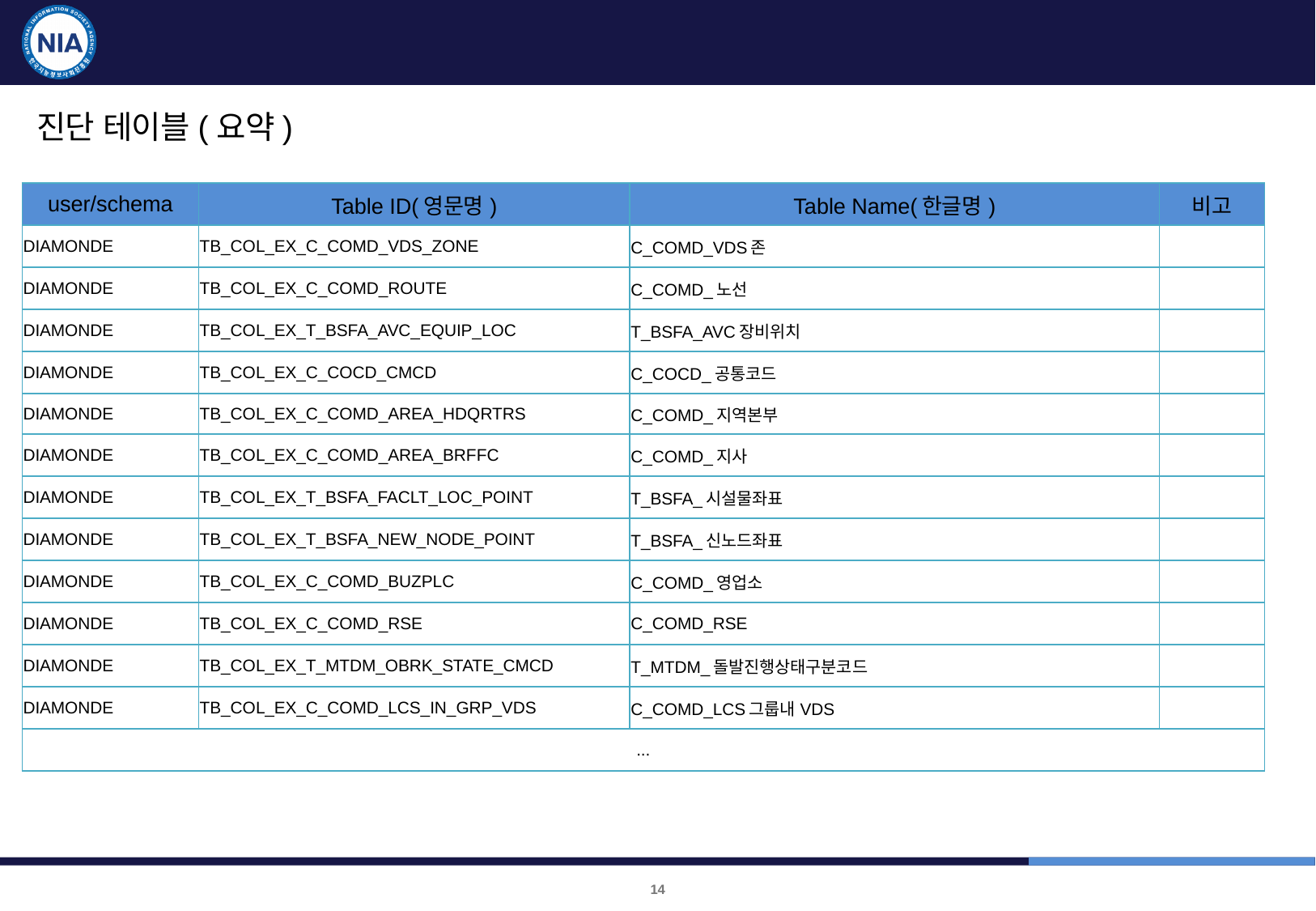

품질진단 대상 및 항목 : 교통플랫폼
진단 테이블(요약)
| user/schema | Table ID(영문명) | Table Name(한글명) | 비고 |
| --- | --- | --- | --- |
| DIAMONDE | TB\_COL\_EX\_C\_COMD\_VDS\_ZONE | C\_COMD\_VDS존 |  |
| DIAMONDE | TB\_COL\_EX\_C\_COMD\_ROUTE | C\_COMD\_노선 |  |
| DIAMONDE | TB\_COL\_EX\_T\_BSFA\_AVC\_EQUIP\_LOC | T\_BSFA\_AVC장비위치 |  |
| DIAMONDE | TB\_COL\_EX\_C\_COCD\_CMCD | C\_COCD\_공통코드 |  |
| DIAMONDE | TB\_COL\_EX\_C\_COMD\_AREA\_HDQRTRS | C\_COMD\_지역본부 |  |
| DIAMONDE | TB\_COL\_EX\_C\_COMD\_AREA\_BRFFC | C\_COMD\_지사 |  |
| DIAMONDE | TB\_COL\_EX\_T\_BSFA\_FACLT\_LOC\_POINT | T\_BSFA\_시설물좌표 |  |
| DIAMONDE | TB\_COL\_EX\_T\_BSFA\_NEW\_NODE\_POINT | T\_BSFA\_신노드좌표 |  |
| DIAMONDE | TB\_COL\_EX\_C\_COMD\_BUZPLC | C\_COMD\_영업소 |  |
| DIAMONDE | TB\_COL\_EX\_C\_COMD\_RSE | C\_COMD\_RSE |  |
| DIAMONDE | TB\_COL\_EX\_T\_MTDM\_OBRK\_STATE\_CMCD | T\_MTDM\_돌발진행상태구분코드 |  |
| DIAMONDE | TB\_COL\_EX\_C\_COMD\_LCS\_IN\_GRP\_VDS | C\_COMD\_LCS그룹내VDS |  |
| ... |  |  |  |